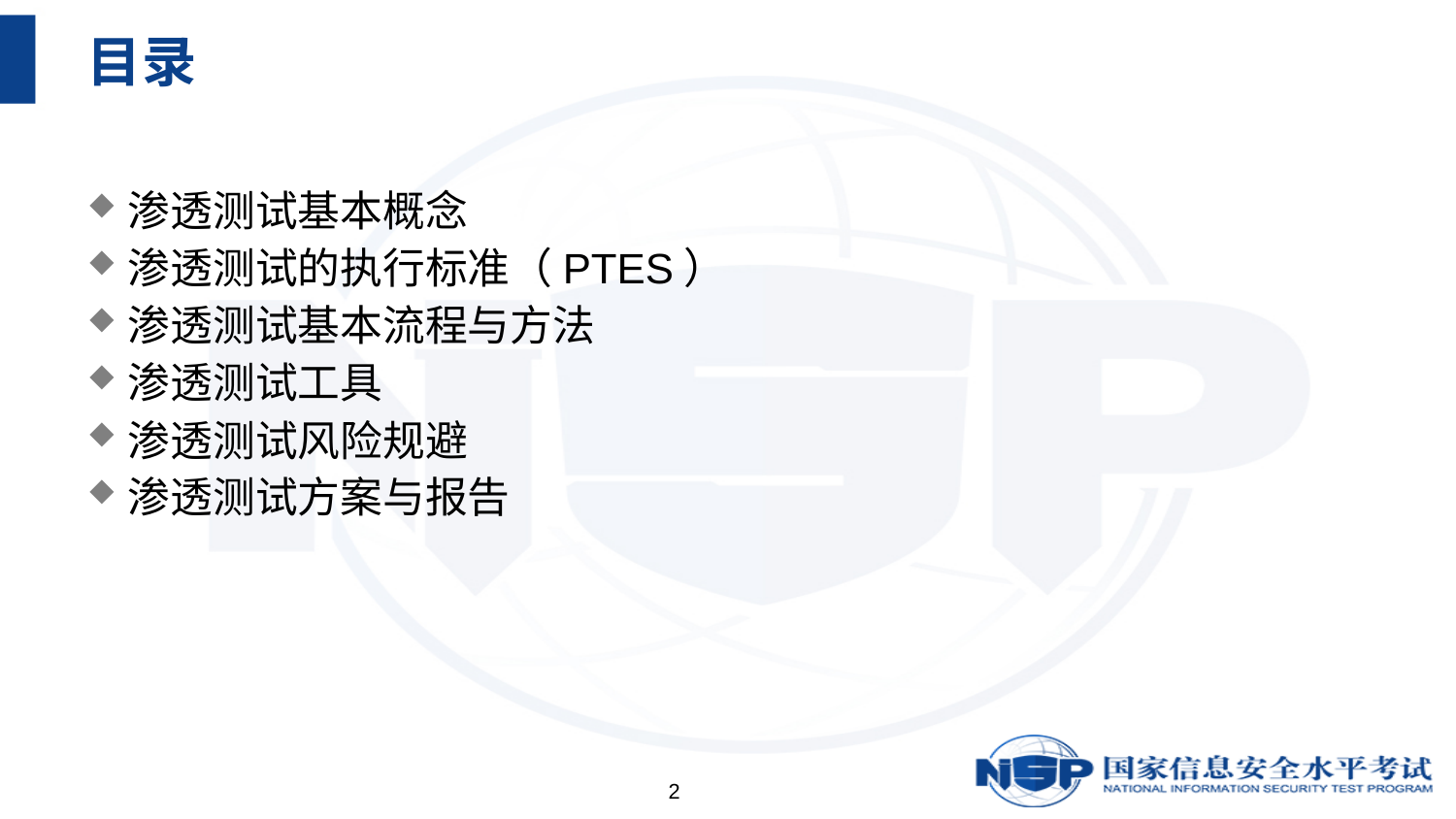

# 目录
渗透测试基本概念
渗透测试的执行标准（PTES）
渗透测试基本流程与方法
渗透测试工具
渗透测试风险规避
渗透测试方案与报告